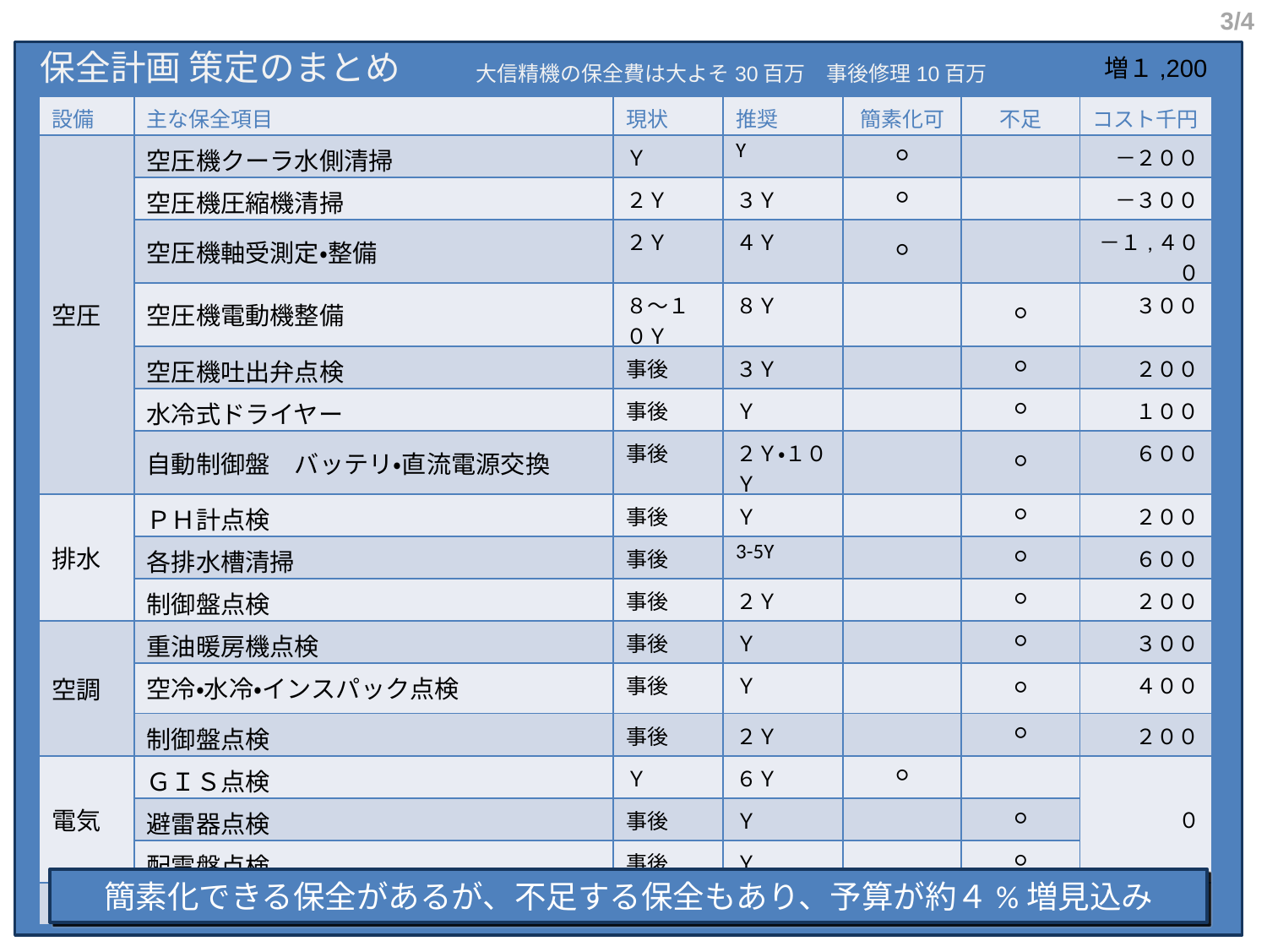

3/4
保全計画 策定のまとめ

増１,200
大信精機の保全費は大よそ30百万　事後修理10百万
| 設備 | 主な保全項目 | 現状 | 推奨 | 簡素化可 | 不足 | コスト千円 |
| --- | --- | --- | --- | --- | --- | --- |
| 空圧 | 空圧機クーラ水側清掃 | Ｙ | Y | ○ |  | －２００ |
|  | 空圧機圧縮機清掃 | ２Ｙ | ３Ｙ | ○ |  | －３００ |
|  | 空圧機軸受測定・整備 | ２Ｙ | ４Ｙ | ○ |  | －１,４００ |
|  | 空圧機電動機整備 | ８～１０Ｙ | ８Ｙ |  | ○ | ３００ |
|  | 空圧機吐出弁点検 | 事後 | ３Ｙ |  | ○ | ２００ |
|  | 水冷式ドライヤー | 事後 | Ｙ |  | ○ | １００ |
|  | 自動制御盤　バッテリ・直流電源交換 | 事後 | ２Ｙ・１０Ｙ |  | ○ | ６００ |
| 排水 | ＰＨ計点検 | 事後 | Ｙ |  | ○ | ２００ |
|  | 各排水槽清掃 | 事後 | 3-5Y |  | ○ | ６００ |
|  | 制御盤点検 | 事後 | ２Ｙ |  | ○ | ２００ |
| 空調 | 重油暖房機点検 | 事後 | Ｙ |  | ○ | ３００ |
|  | 空冷・水冷・インスパック点検 | 事後 | Ｙ |  | ○ | ４００ |
|  | 制御盤点検 | 事後 | ２Ｙ |  | ○ | ２００ |
| 電気 | ＧＩＳ点検 | Ｙ | ６Ｙ | ○ |  | ０ |
|  | 避雷器点検 | 事後 | Ｙ |  | ○ |  |
|  | 配電盤点検 | 事後 | Ｙ |  | ○ |  |
| 共通 | 各種ポンプ点検 | 事後 | ３Ｙ |  | ○ | ６００ |
簡素化できる保全があるが、不足する保全もあり、予算が約４%増見込み